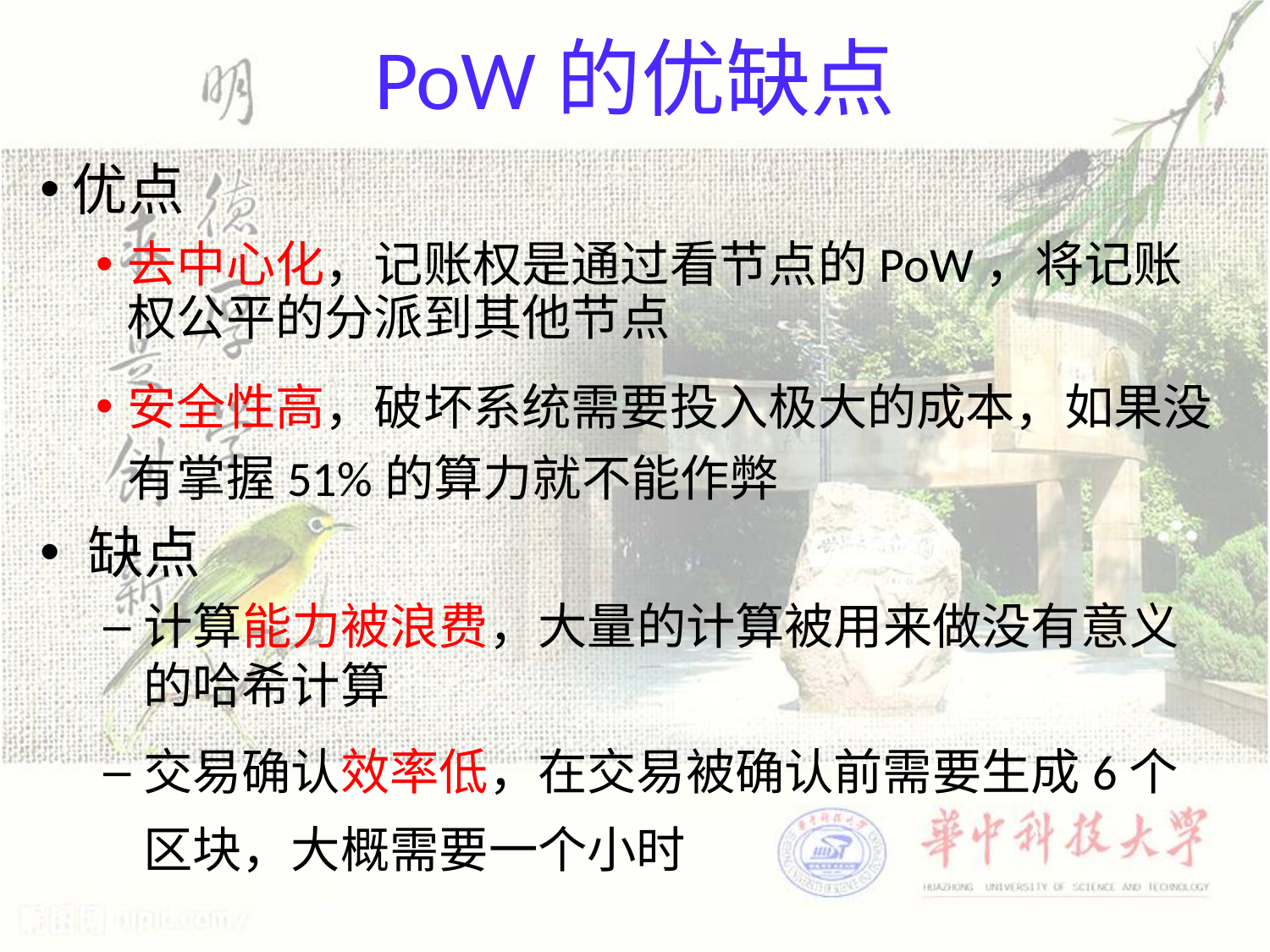

# PoW的优缺点
优点
去中心化，记账权是通过看节点的PoW，将记账权公平的分派到其他节点
安全性高，破坏系统需要投入极大的成本，如果没有掌握51%的算力就不能作弊
缺点
计算能力被浪费，大量的计算被用来做没有意义的哈希计算
交易确认效率低，在交易被确认前需要生成6个区块，大概需要一个小时